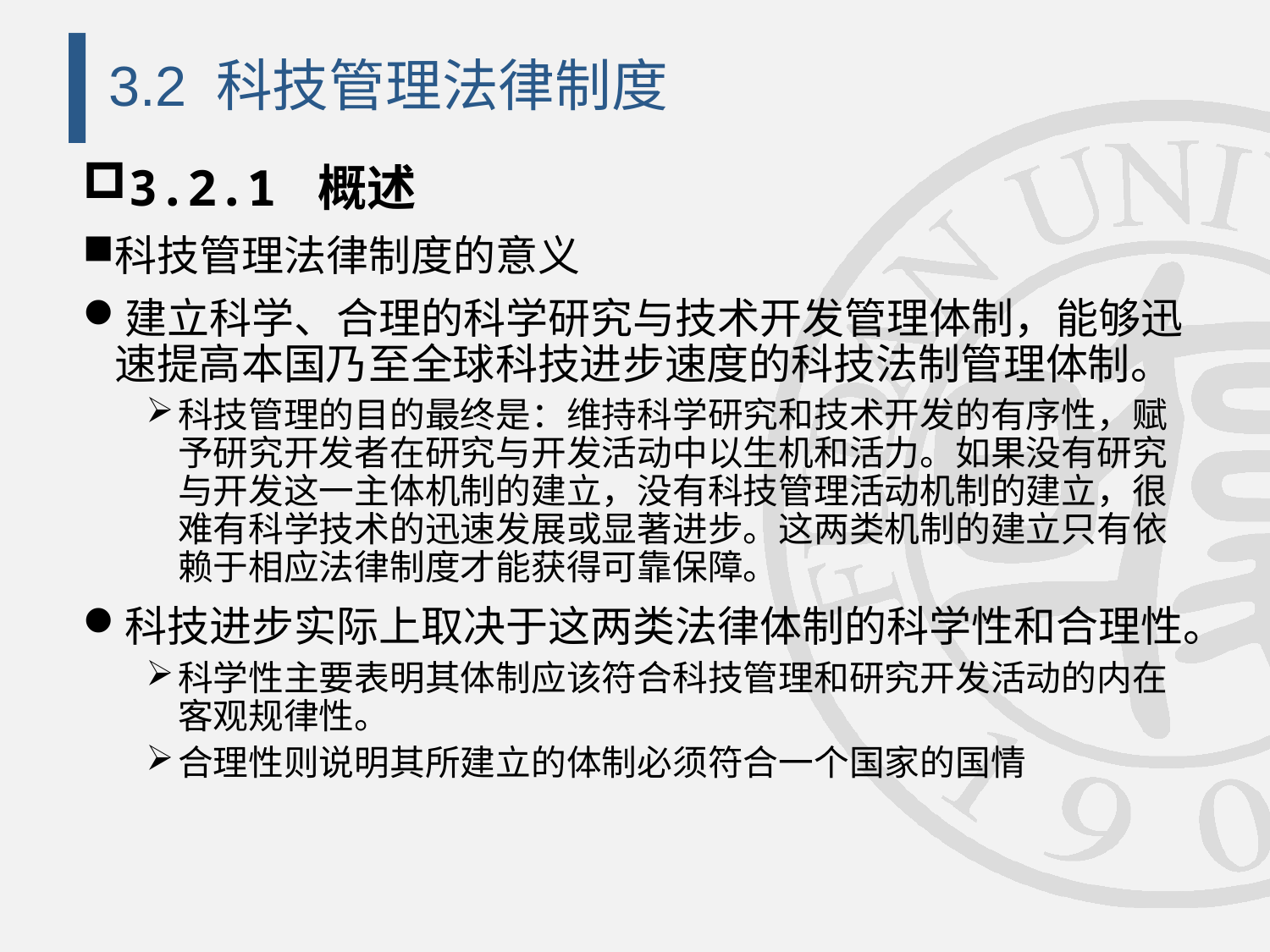

# 3.2 科技管理法律制度
3.2.1 概述
科技管理法律制度的意义
建立科学、合理的科学研究与技术开发管理体制，能够迅速提高本国乃至全球科技进步速度的科技法制管理体制。
科技管理的目的最终是：维持科学研究和技术开发的有序性，赋予研究开发者在研究与开发活动中以生机和活力。如果没有研究与开发这一主体机制的建立，没有科技管理活动机制的建立，很难有科学技术的迅速发展或显著进步。这两类机制的建立只有依赖于相应法律制度才能获得可靠保障。
科技进步实际上取决于这两类法律体制的科学性和合理性。
科学性主要表明其体制应该符合科技管理和研究开发活动的内在客观规律性。
合理性则说明其所建立的体制必须符合一个国家的国情